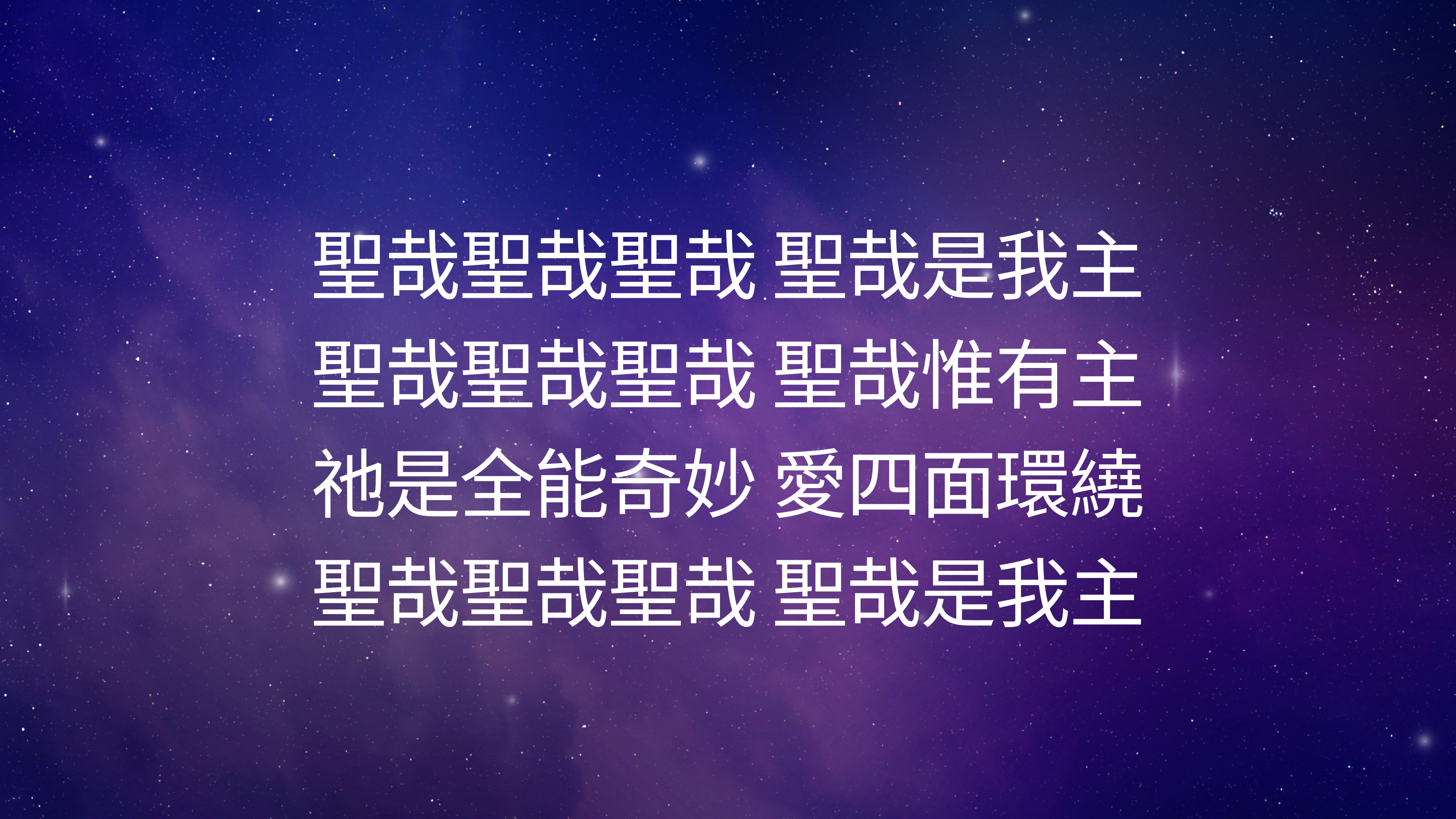

# 聖哉聖哉聖哉 聖哉是我主
聖哉聖哉聖哉 聖哉惟有主
祂是全能奇妙 愛四面環繞
聖哉聖哉聖哉 聖哉是我主